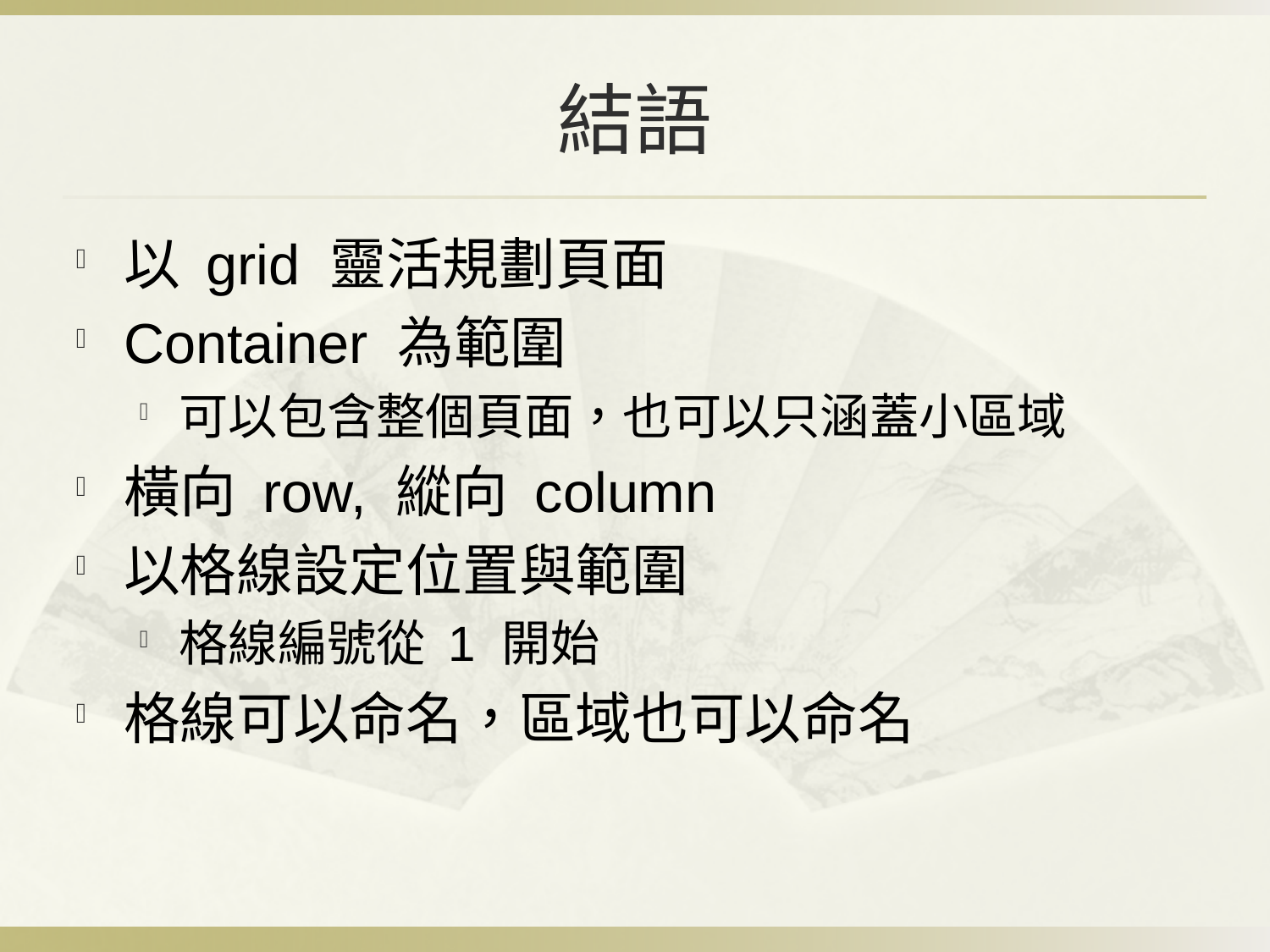

# 結語
以 grid 靈活規劃頁面
Container 為範圍
可以包含整個頁面，也可以只涵蓋小區域
橫向 row, 縱向 column
以格線設定位置與範圍
格線編號從 1 開始
格線可以命名，區域也可以命名